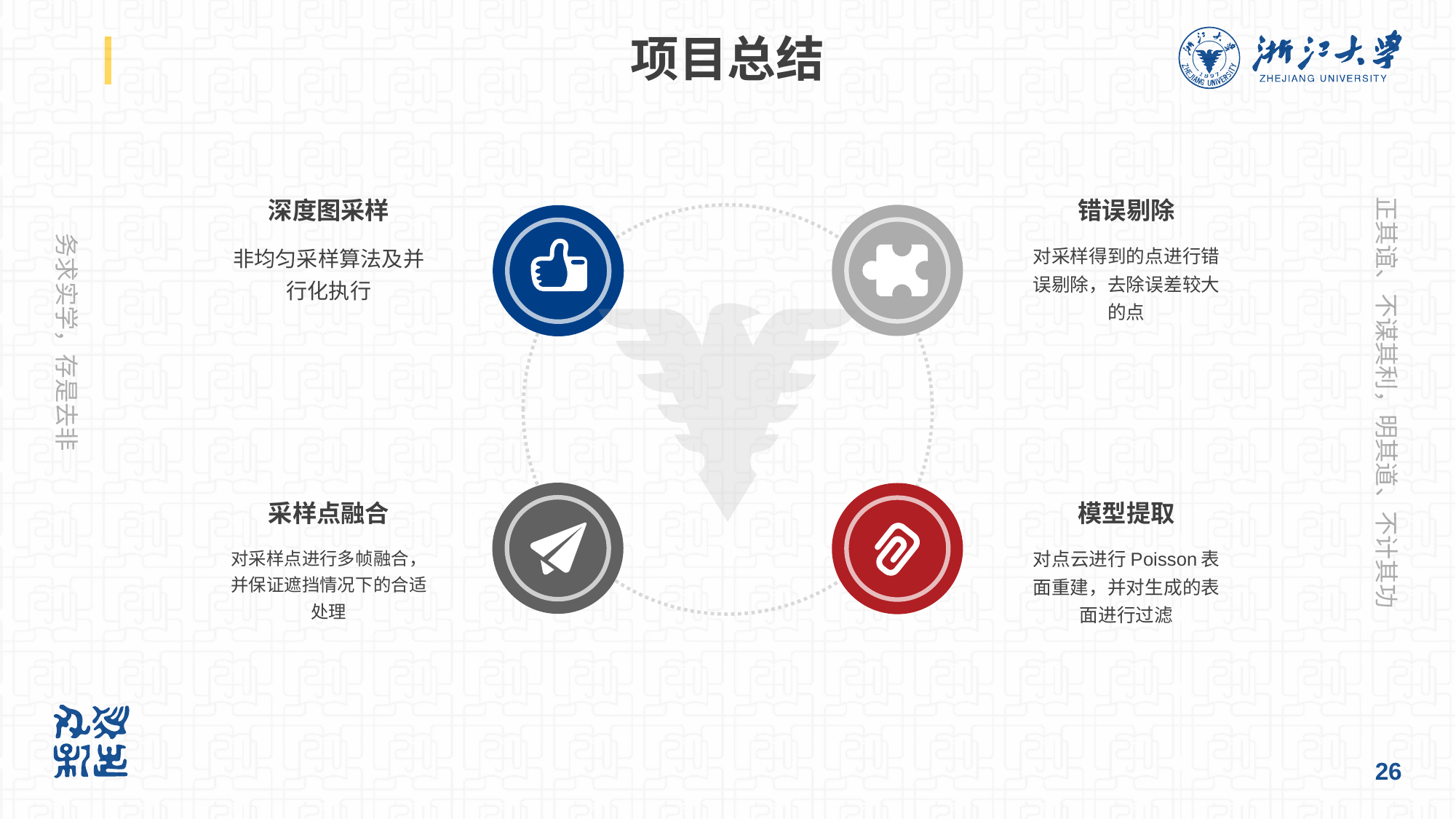

# 项目总结
深度图采样
非均匀采样算法及并行化执行
错误剔除
对采样得到的点进行错误剔除，去除误差较大的点

采样点融合
对采样点进行多帧融合，并保证遮挡情况下的合适处理

模型提取
对点云进行Poisson表面重建，并对生成的表面进行过滤

26